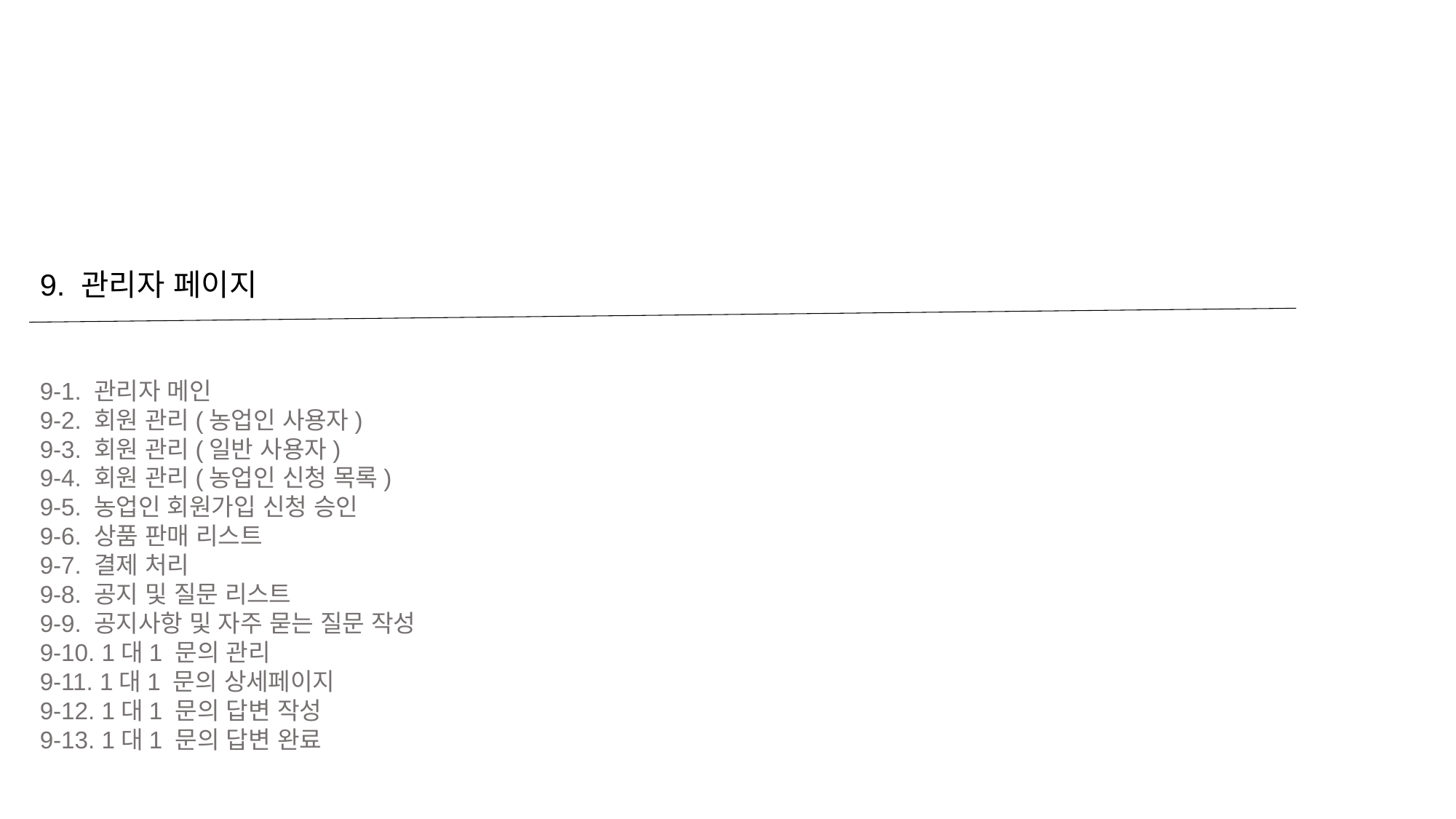

9. 관리자 페이지
9-1. 관리자 메인
9-2. 회원 관리(농업인 사용자)
9-3. 회원 관리(일반 사용자)
9-4. 회원 관리(농업인 신청 목록)
9-5. 농업인 회원가입 신청 승인
9-6. 상품 판매 리스트
9-7. 결제 처리
9-8. 공지 및 질문 리스트
9-9. 공지사항 및 자주 묻는 질문 작성
9-10. 1대1 문의 관리
9-11. 1대1 문의 상세페이지
9-12. 1대1 문의 답변 작성
9-13. 1대1 문의 답변 완료